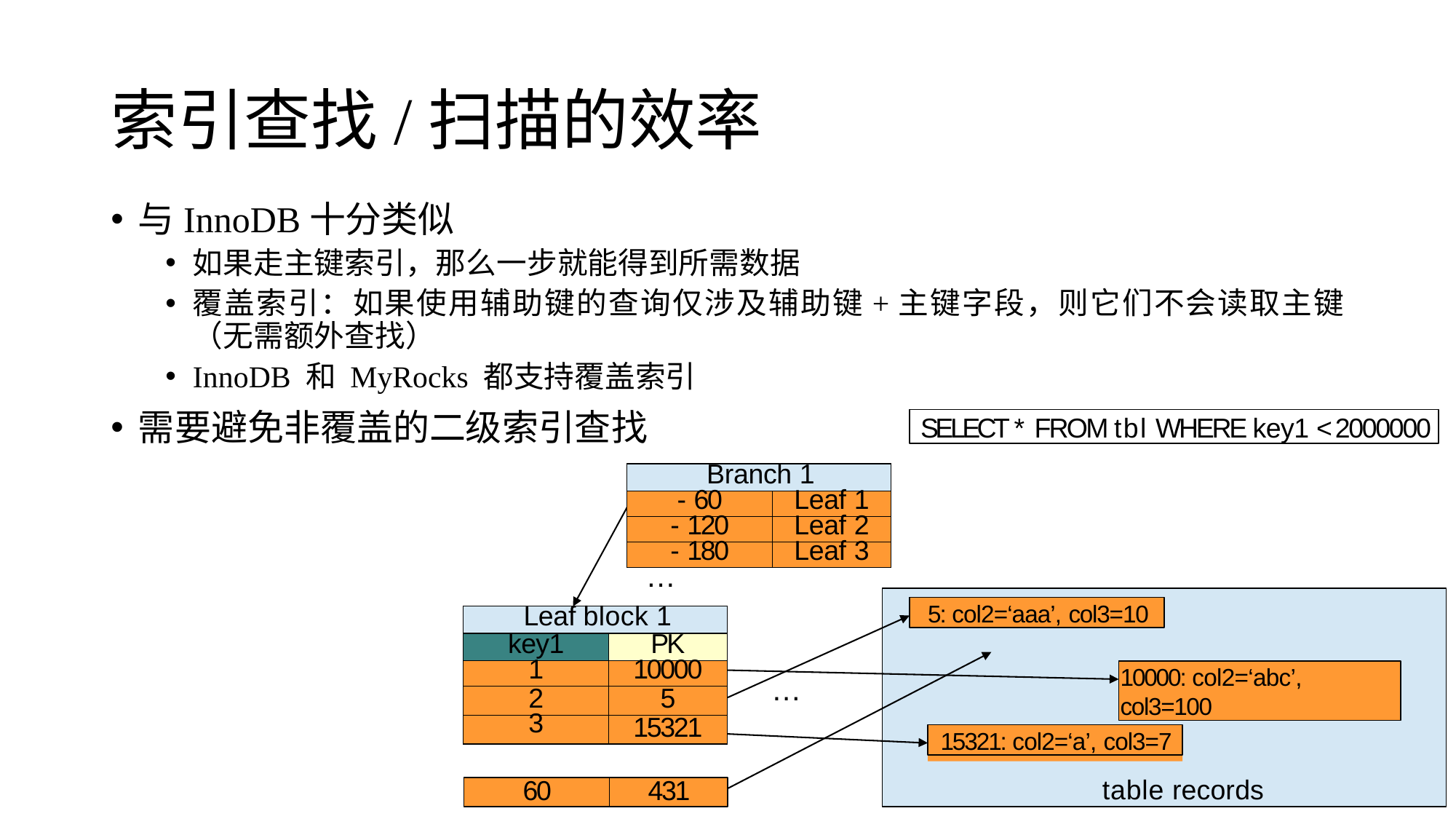

# 索引查找/扫描的效率
与InnoDB十分类似
如果走主键索引，那么一步就能得到所需数据
覆盖索引：如果使用辅助键的查询仅涉及辅助键+主键字段，则它们不会读取主键（无需额外查找）
InnoDB 和 MyRocks 都支持覆盖索引
需要避免非覆盖的二级索引查找
SELECT * FROM tbl WHERE key1 < 2000000
| Branch 1 |  |
| --- | --- |
| - 60 | Leaf 1 |
| - 120 | Leaf 2 |
| - 180 | Leaf 3 |

…

5: col2=‘aaa’, col3=10
| Leaf block 1 |  |
| --- | --- |
| key1 | PK |
| 1 | 10000 |
| 2 | 5 |
| 3 … | 15321 |

10000: col2=‘abc’, col3=100
…

15321: col2=‘a’, col3=7
table records
60
431